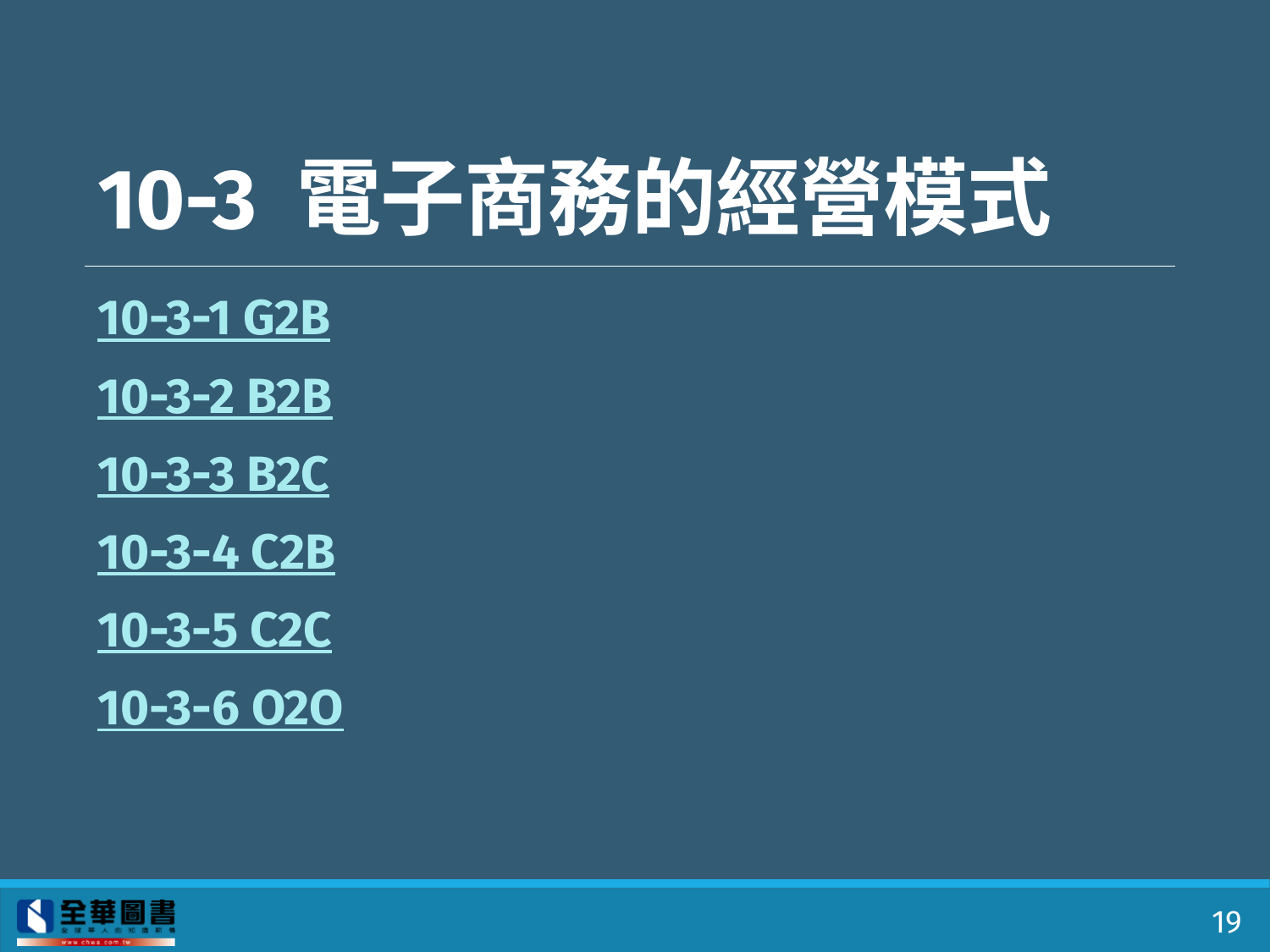

# 10-3 電子商務的經營模式
10-3-1 G2B
10-3-2 B2B
10-3-3 B2C
10-3-4 C2B
10-3-5 C2C
10-3-6 O2O
19